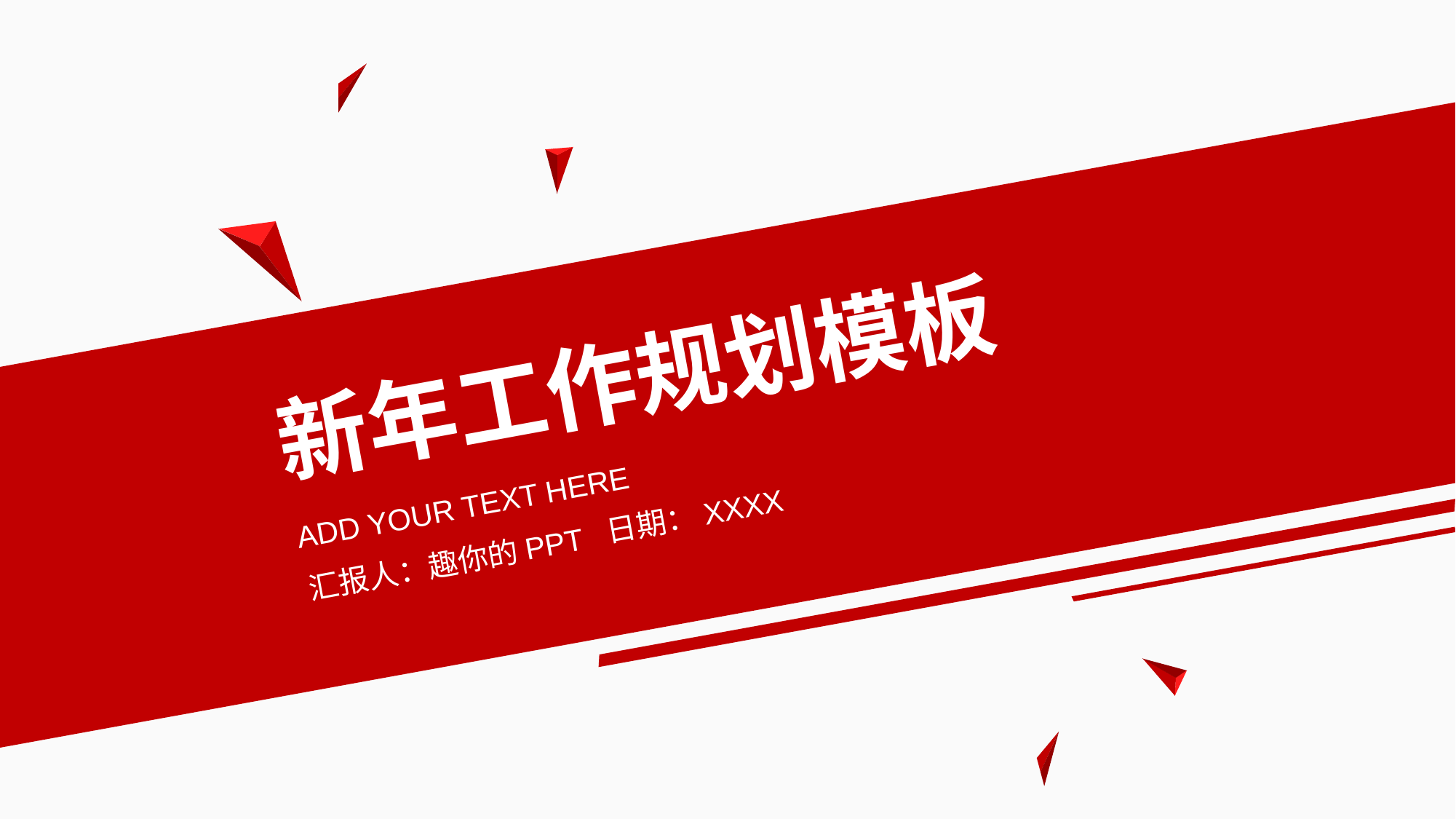

新年工作规划模板
ADD YOUR TEXT HERE
日期：XXXX
汇报人：趣你的PPT